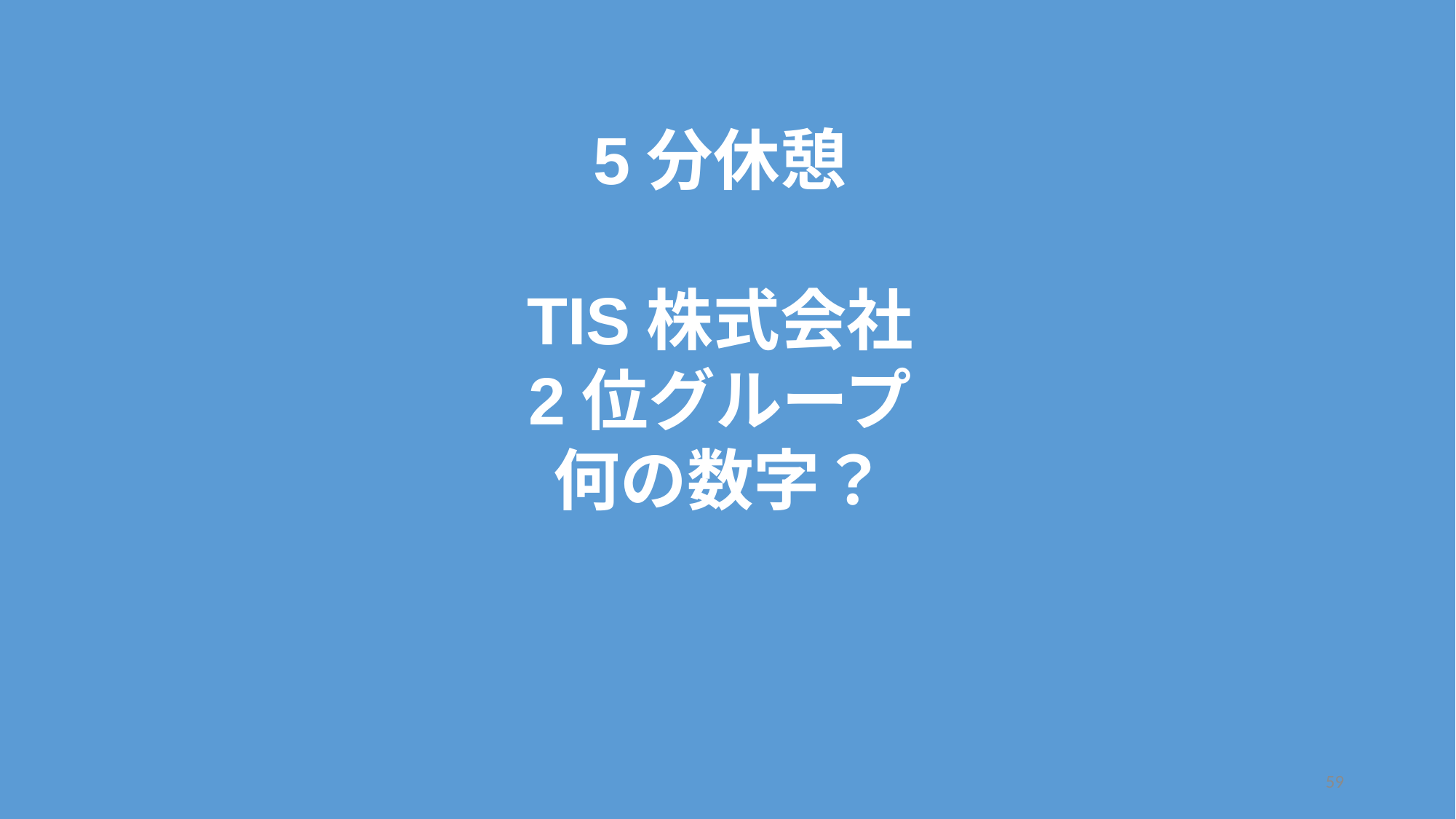

5分休憩

TIS株式会社
2位グループ
何の数字？
2019年3月期の業界売上
　　　１位　　　　NTTデータ　2兆1,636億円
2グループ　NRI　　　　　5,012億円
　　　　　　　CTC　　　　　4,519億円
　　　　　　　TIS　　　　　4,207億円
59